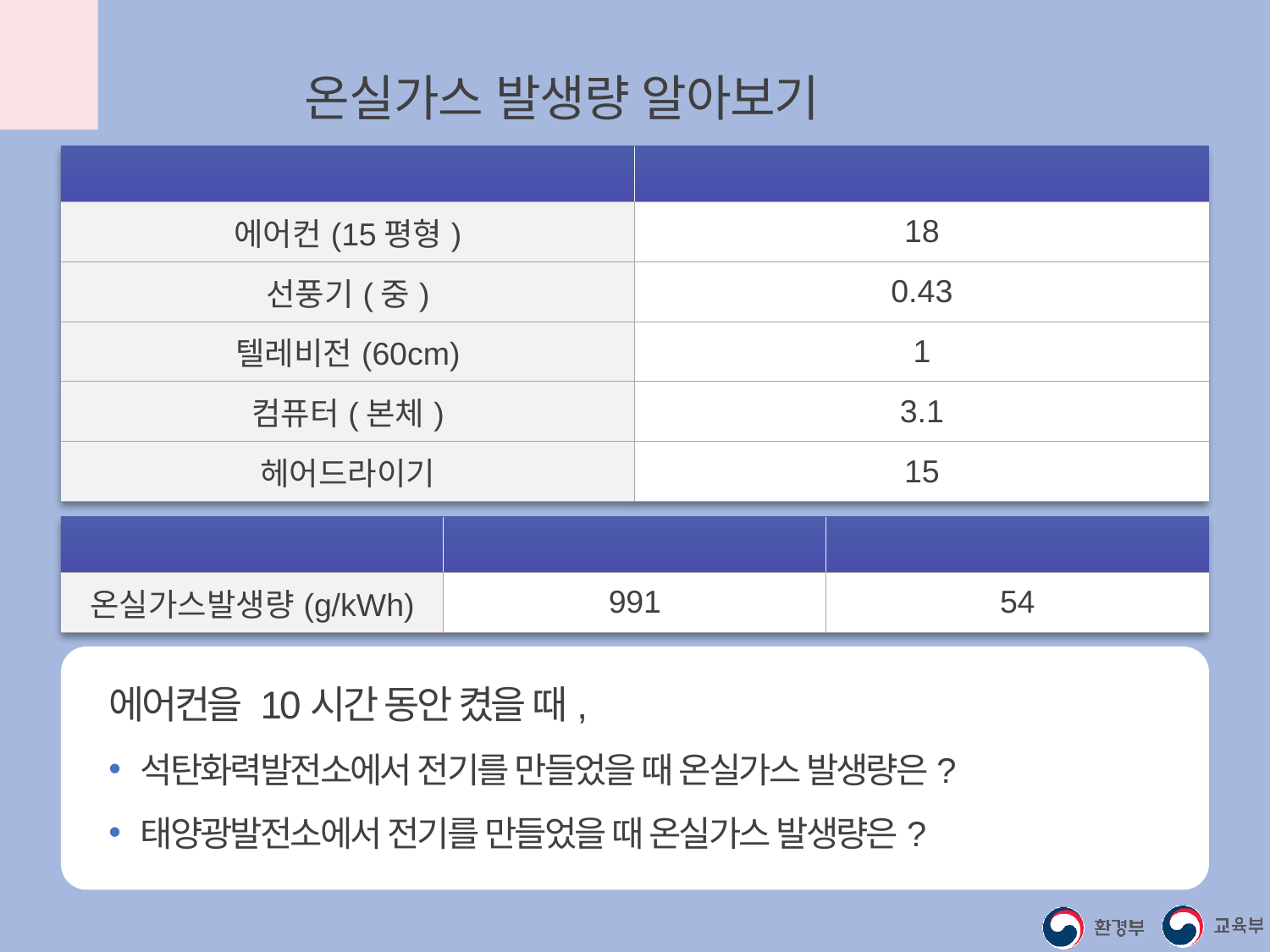

가전기기 온실가스 발생량 알아보기

| 종류 | 10시간 사용했을 때 사용량(kWh) |
| --- | --- |
| 에어컨(15평형) | 18 |
| 선풍기(중) | 0.43 |
| 텔레비전(60cm) | 1 |
| 컴퓨터(본체) | 3.1 |
| 헤어드라이기 | 15 |
| 구분 | 석탄화력발전 | 태양광발전 |
| --- | --- | --- |
| 온실가스발생량(g/kWh) | 991 | 54 |

에어컨을 10시간 동안 켰을 때,
석탄화력발전소에서 전기를 만들었을 때 온실가스 발생량은?
태양광발전소에서 전기를 만들었을 때 온실가스 발생량은?